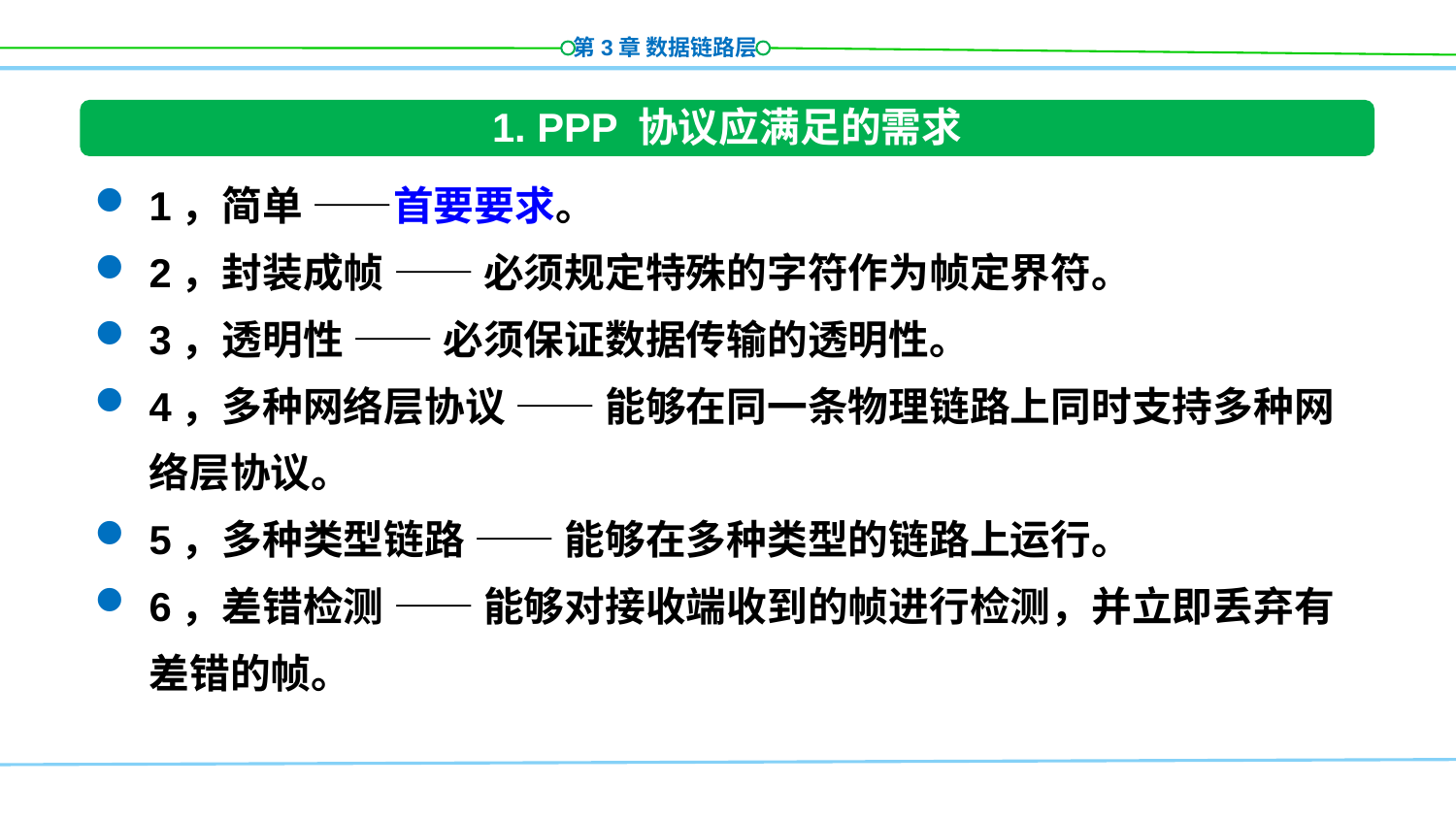

1. PPP 协议应满足的需求

1，简单 ——首要要求。
2，封装成帧 —— 必须规定特殊的字符作为帧定界符。
3，透明性 —— 必须保证数据传输的透明性。
4，多种网络层协议 —— 能够在同一条物理链路上同时支持多种网络层协议。
5，多种类型链路 —— 能够在多种类型的链路上运行。
6，差错检测 —— 能够对接收端收到的帧进行检测，并立即丢弃有差错的帧。